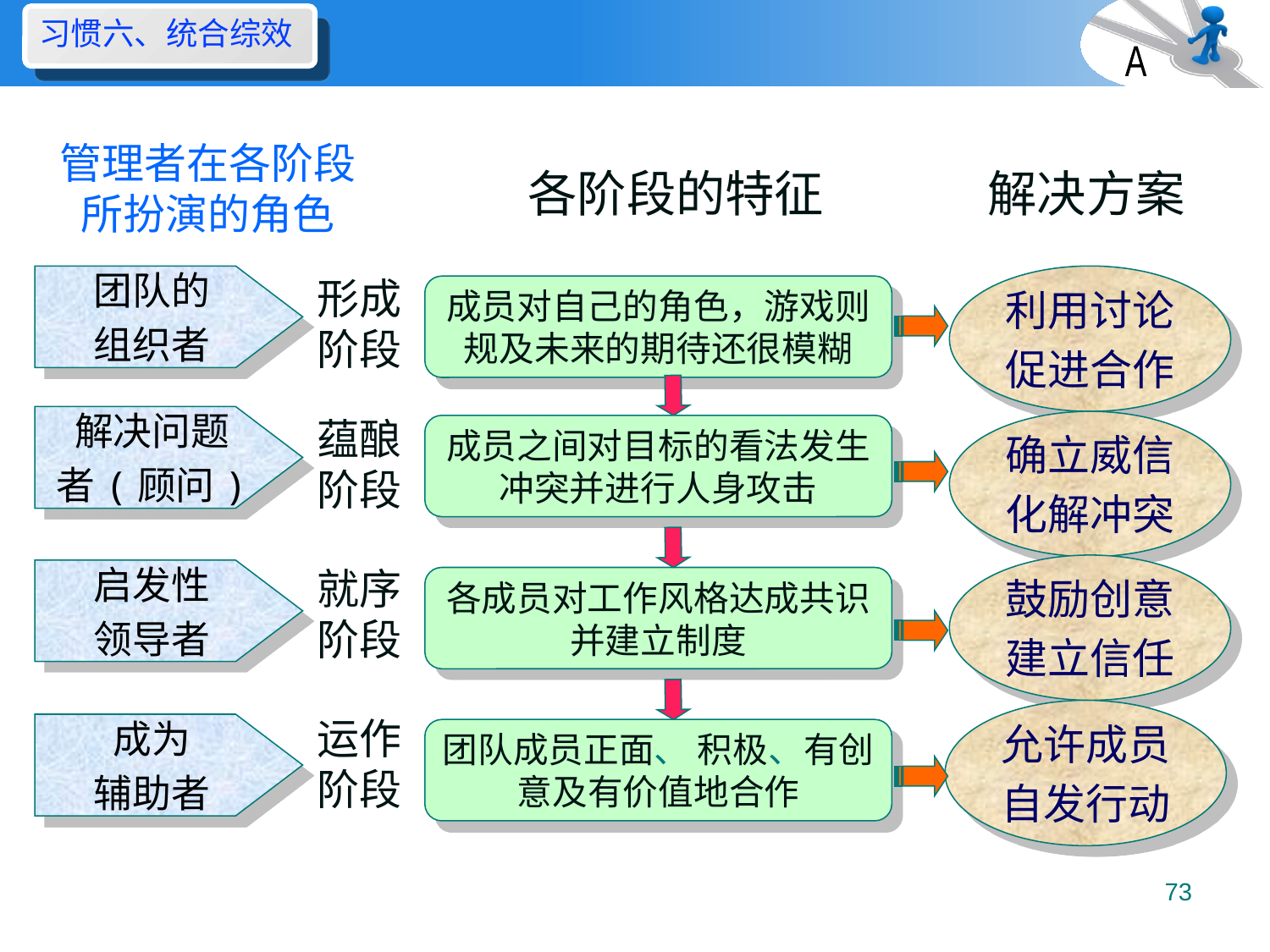

习惯六、统合综效
A
管理者在各阶段
所扮演的角色
各阶段的特征
解决方案
团队的
组织者
形成
阶段
利用讨论
促进合作
成员对自己的角色，游戏则规及未来的期待还很模糊

蕴酿
阶段
解决问题
者(顾问)
确立威信
化解冲突
成员之间对目标的看法发生冲突并进行人身攻击

鼓励创意
建立信任
就序
阶段
启发性
领导者
各成员对工作风格达成共识并建立制度

允许成员
自发行动
运作
阶段
成为
辅助者
团队成员正面、 积极、有创意及有价值地合作

73